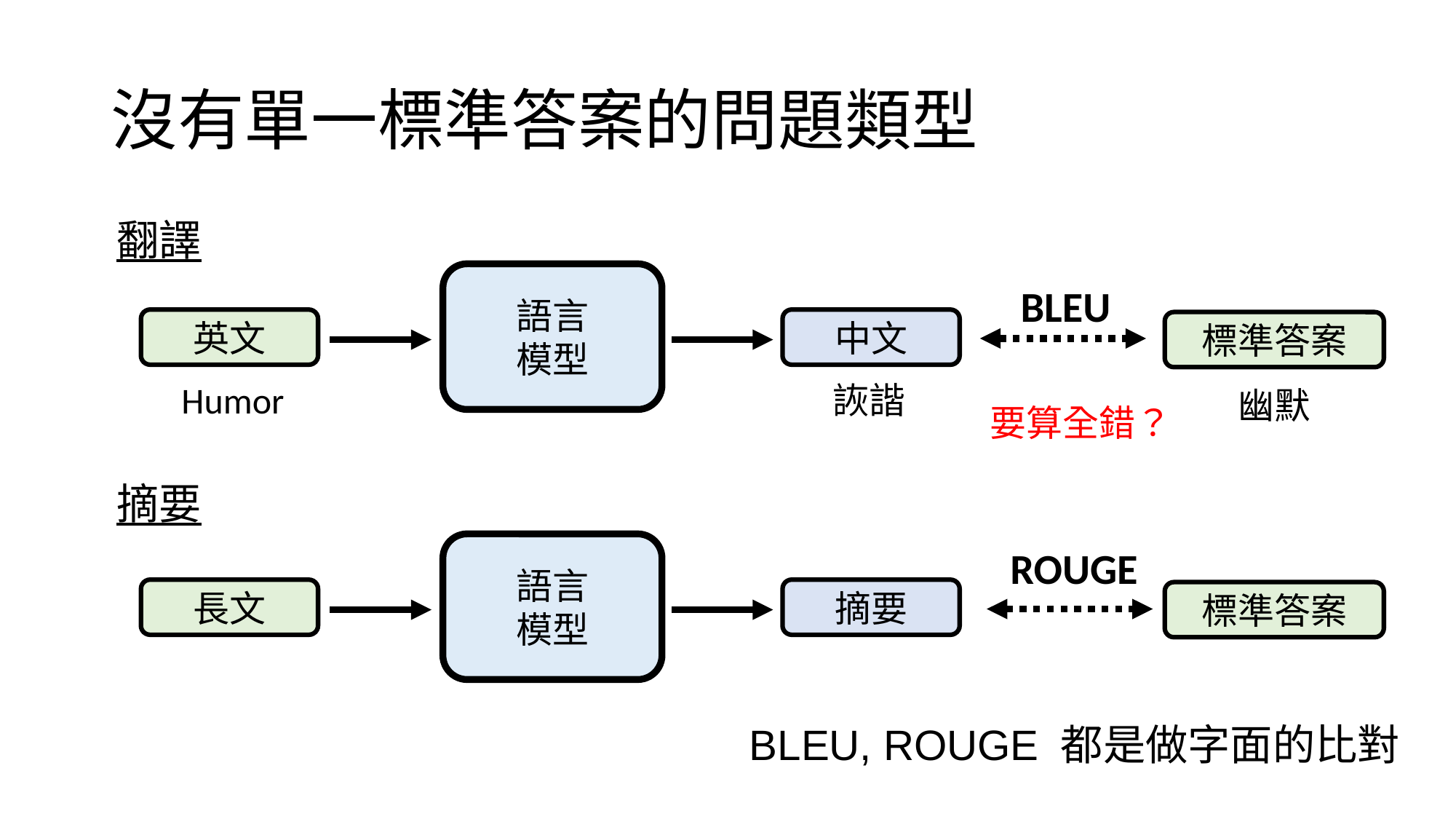

# 沒有單一標準答案的問題類型
翻譯
語言
模型
BLEU
英文
中文
標準答案
Humor
詼諧
幽默
要算全錯？
摘要
語言
模型
ROUGE
長文
摘要
標準答案
BLEU, ROUGE 都是做字面的比對